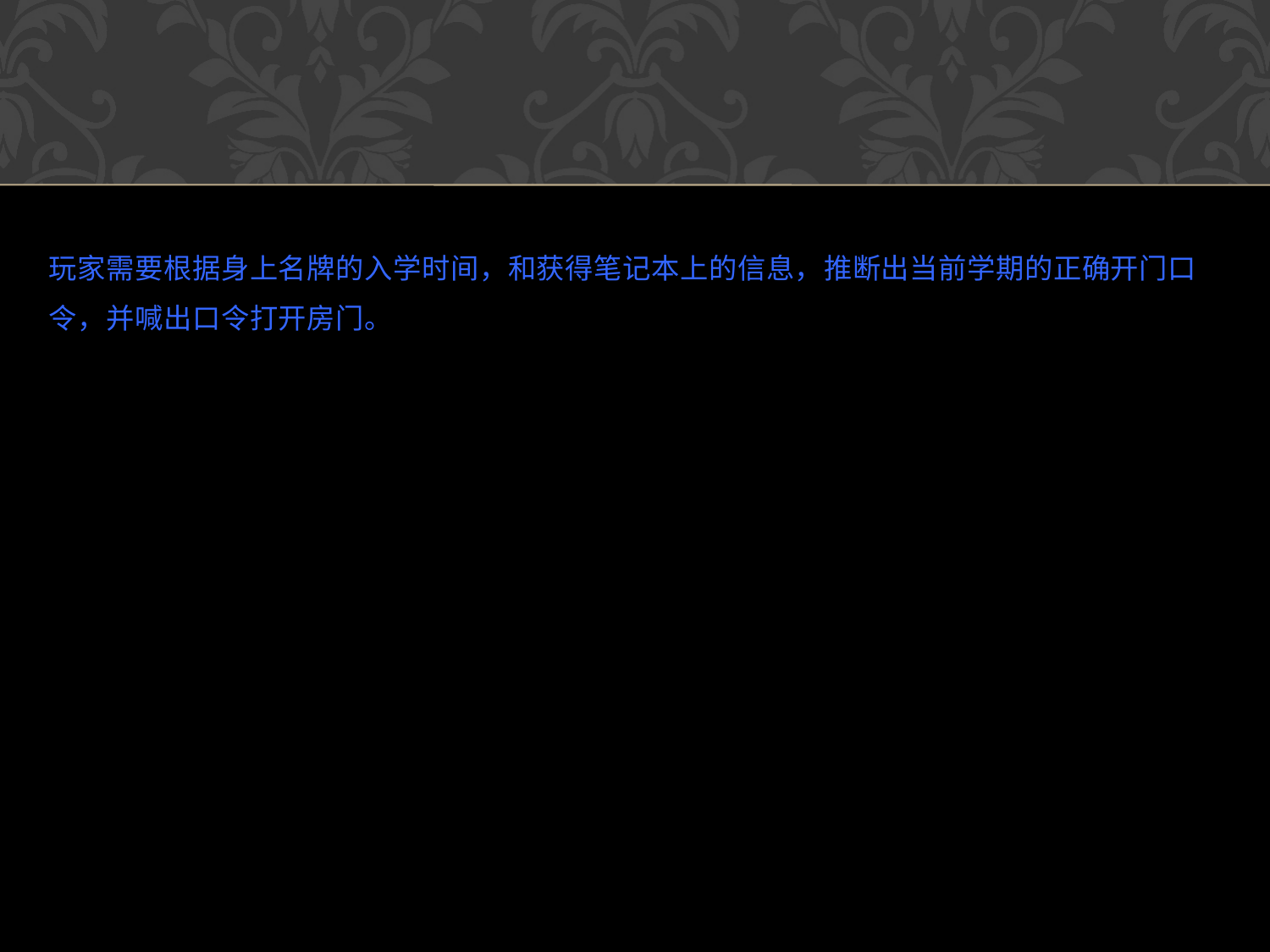

玩家需要根据身上名牌的入学时间，和获得笔记本上的信息，推断出当前学期的正确开门口令，并喊出口令打开房门。